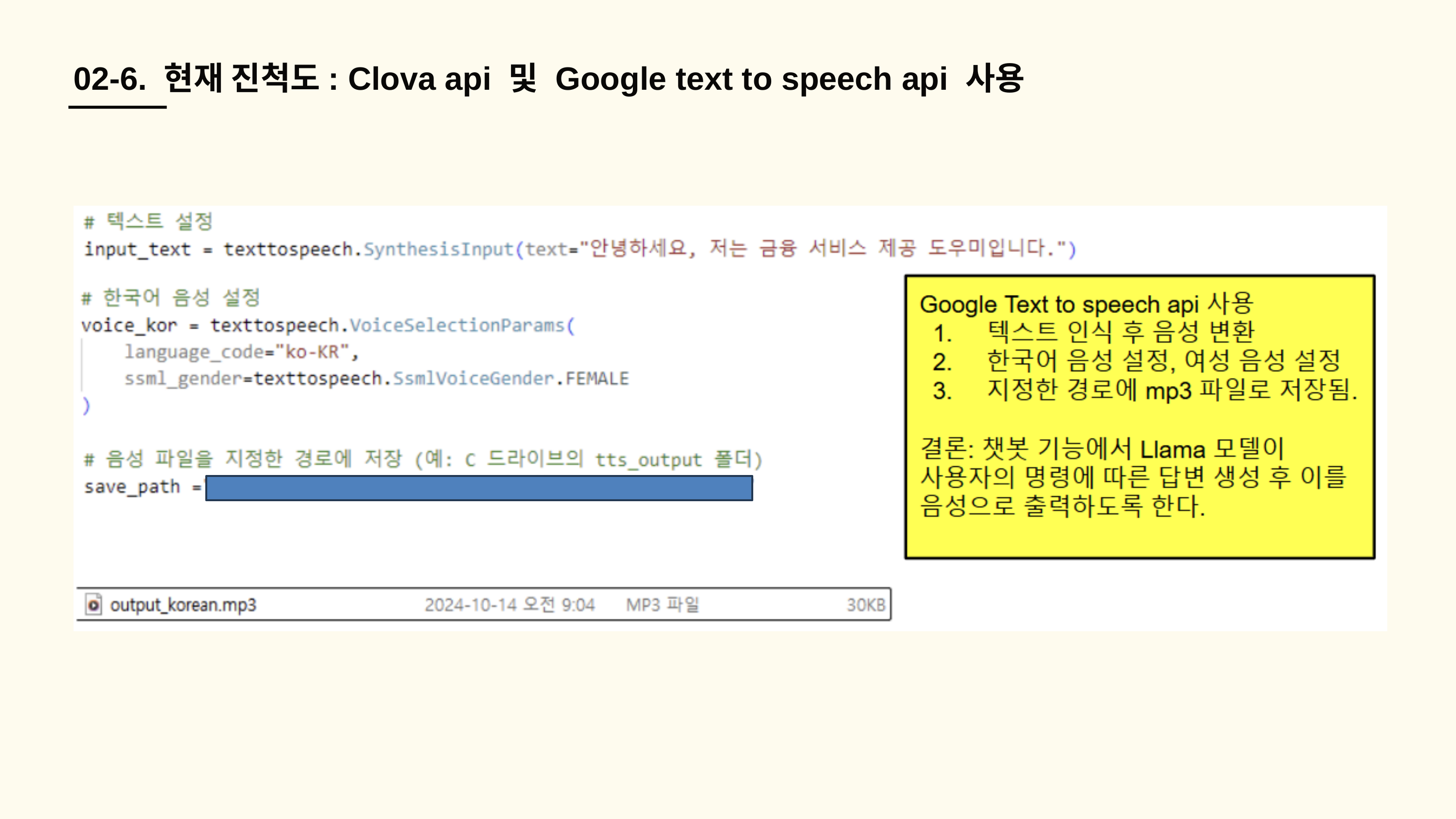

02-6. 현재 진척도: Clova api 및 Google text to speech api 사용